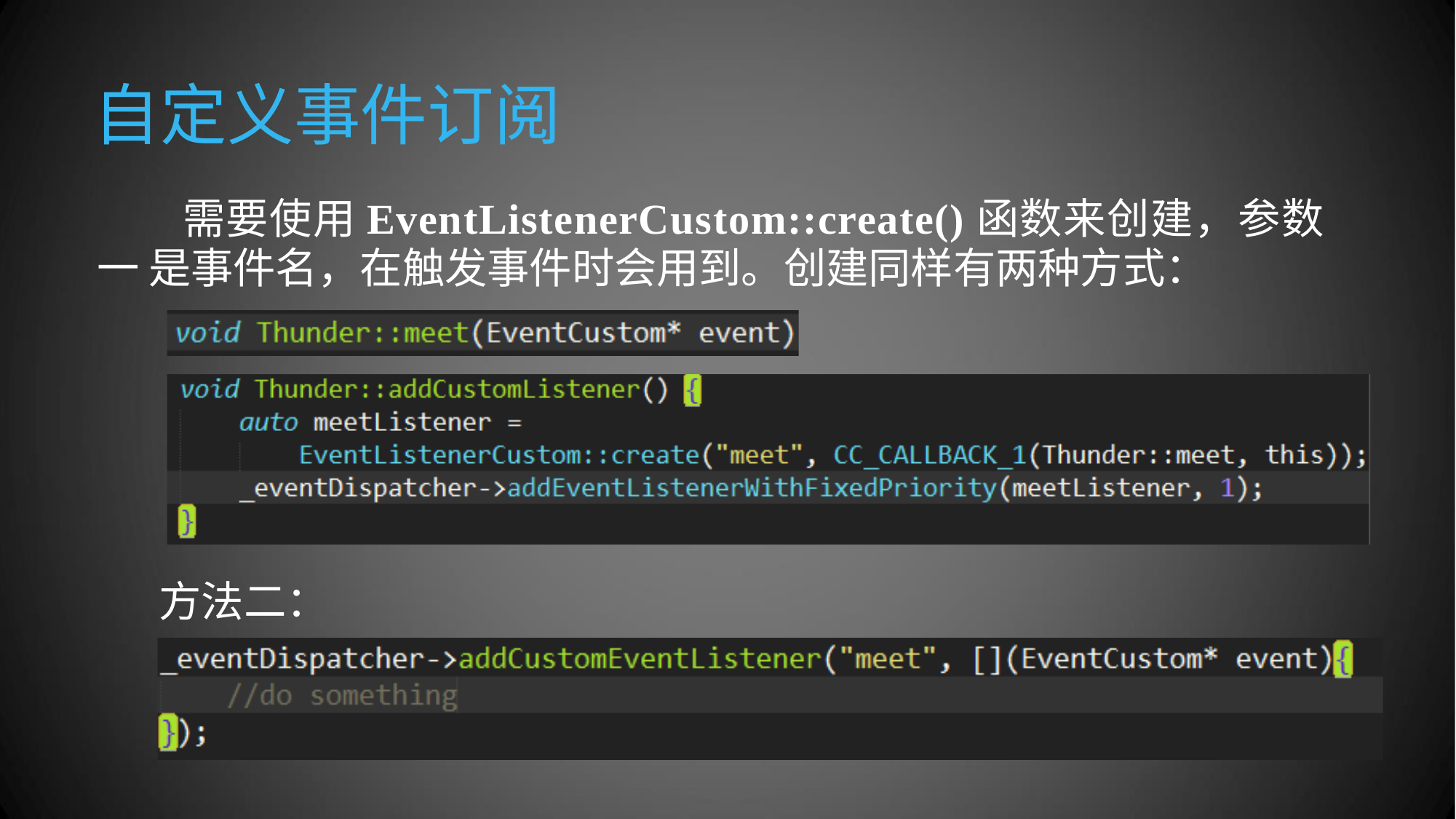

# 自定义事件订阅
需要使用EventListenerCustom::create()函数来创建，参数一 是事件名，在触发事件时会用到。创建同样有两种方式：

方法二：